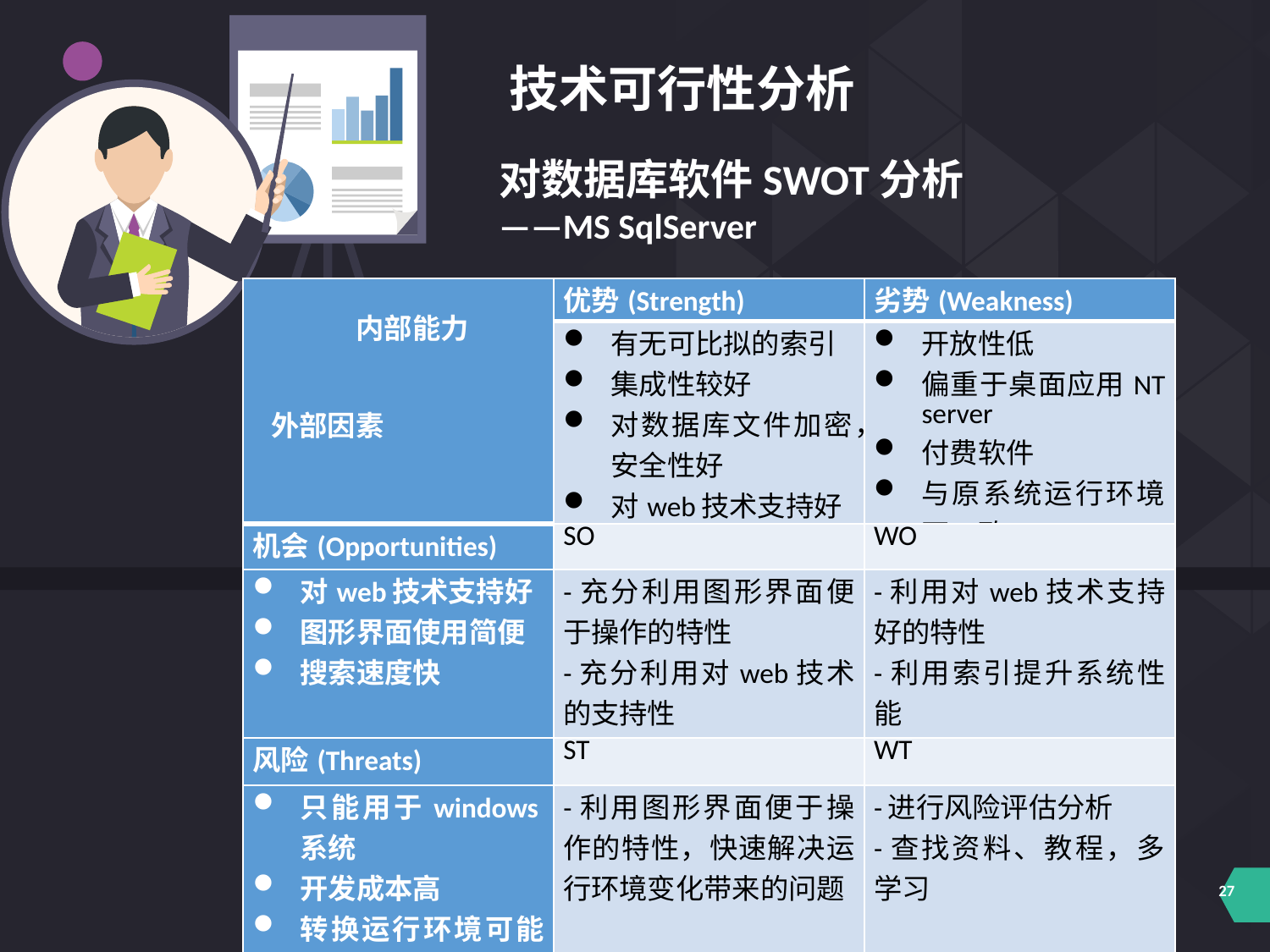

技术可行性分析

对数据库软件SWOT分析
——MS SqlServer
| 内部能力     外部因素 | 优势(Strength) | 劣势(Weakness) |
| --- | --- | --- |
|  | 有无可比拟的索引 集成性较好 对数据库文件加密，安全性好 对web技术支持好 自带用户图形界面 | 开放性低 偏重于桌面应用NT server 付费软件 与原系统运行环境不一致 |
| 机会(Opportunities) | SO | WO |
| 对web技术支持好 图形界面使用简便 搜索速度快 | -充分利用图形界面便于操作的特性 -充分利用对web技术的支持性 | -利用对web技术支持好的特性 -利用索引提升系统性能 -使用旧版本的软件 |
| 风险(Threats) | ST | WT |
| 只能用于windows系统 开发成本高 转换运行环境可能导致问题 | -利用图形界面便于操作的特性，快速解决运行环境变化带来的问题 | -进行风险评估分析 -查找资料、教程，多学习 |